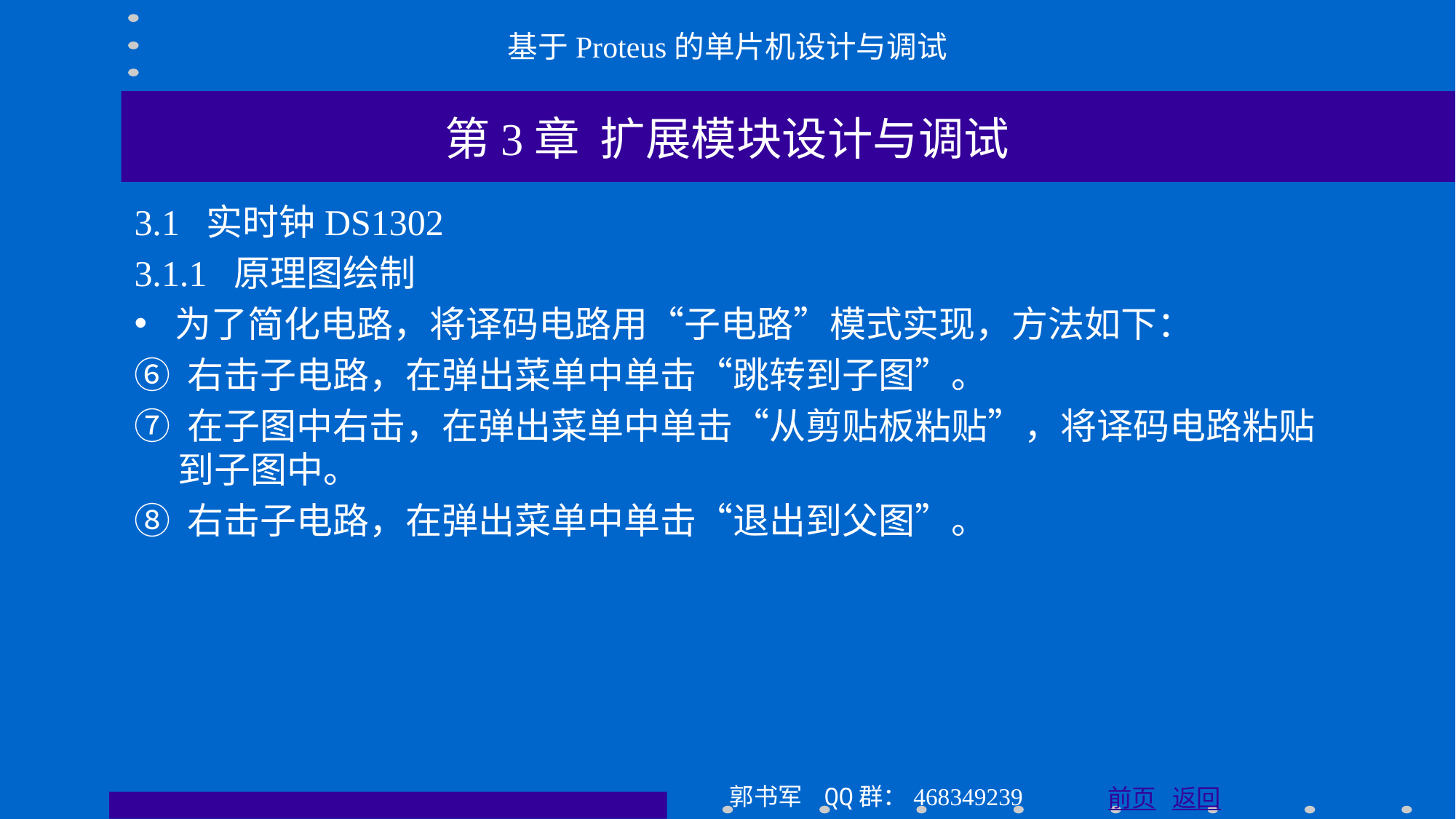

基于Proteus的单片机设计与调试
第3章  扩展模块设计与调试
3.1  实时钟DS1302
3.1.1  原理图绘制
为了简化电路，将译码电路用“子电路”模式实现，方法如下：
⑥ 右击子电路，在弹出菜单中单击“跳转到子图”。
⑦ 在子图中右击，在弹出菜单中单击“从剪贴板粘贴”，将译码电路粘贴到子图中。
⑧ 右击子电路，在弹出菜单中单击“退出到父图”。

郭书军   QQ群：468349239
前页   返回